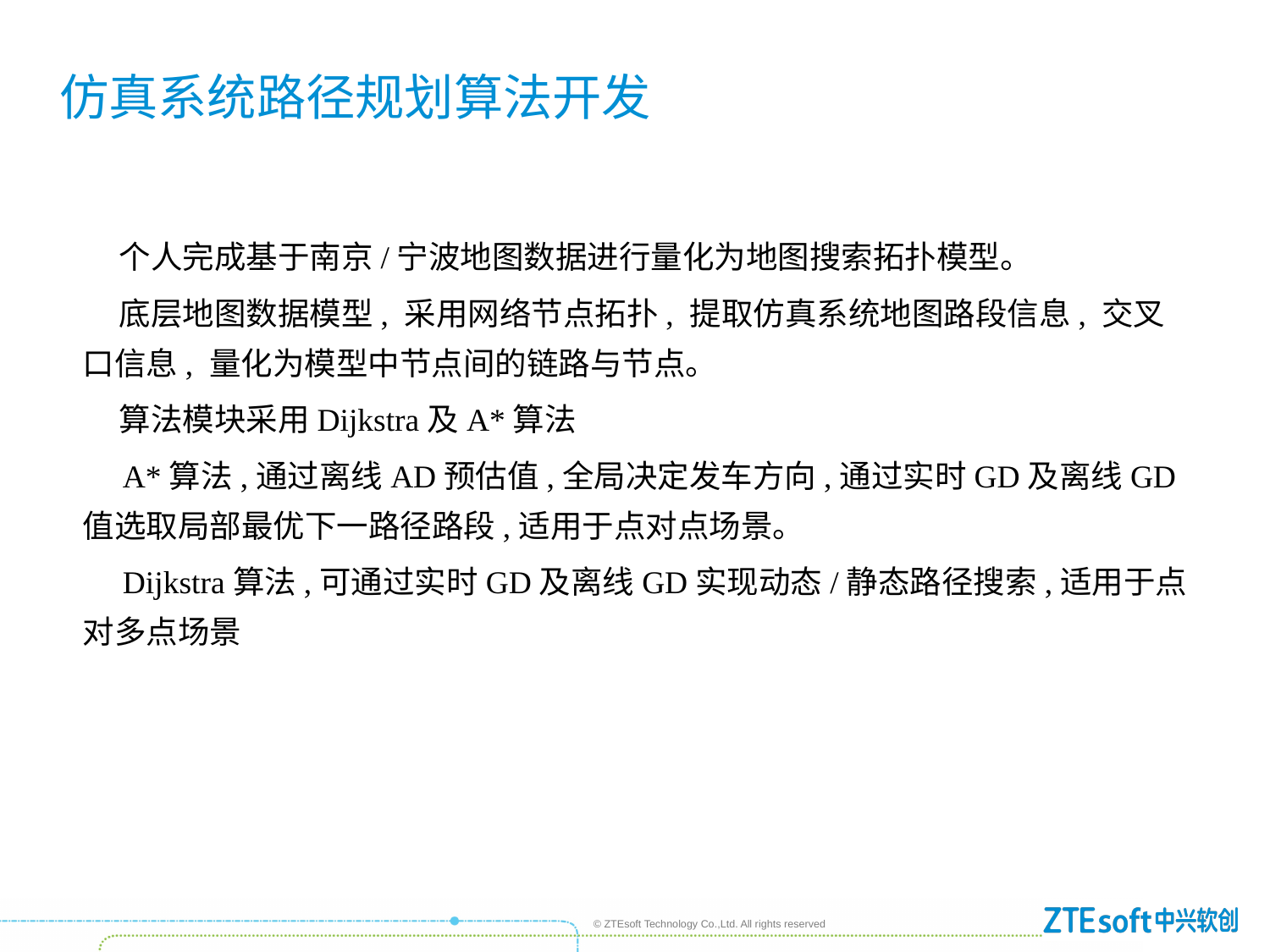

# 仿真系统路径规划算法开发

    个人完成基于南京/宁波地图数据进行量化为地图搜索拓扑模型。
    底层地图数据模型, 采用网络节点拓扑, 提取仿真系统地图路段信息, 交叉口信息, 量化为模型中节点间的链路与节点。
    算法模块采用Dijkstra及A*算法
     A*算法,通过离线AD预估值,全局决定发车方向,通过实时GD及离线GD值选取局部最优下一路径路段,适用于点对点场景。
     Dijkstra算法,可通过实时GD及离线GD实现动态/静态路径搜索,适用于点对多点场景